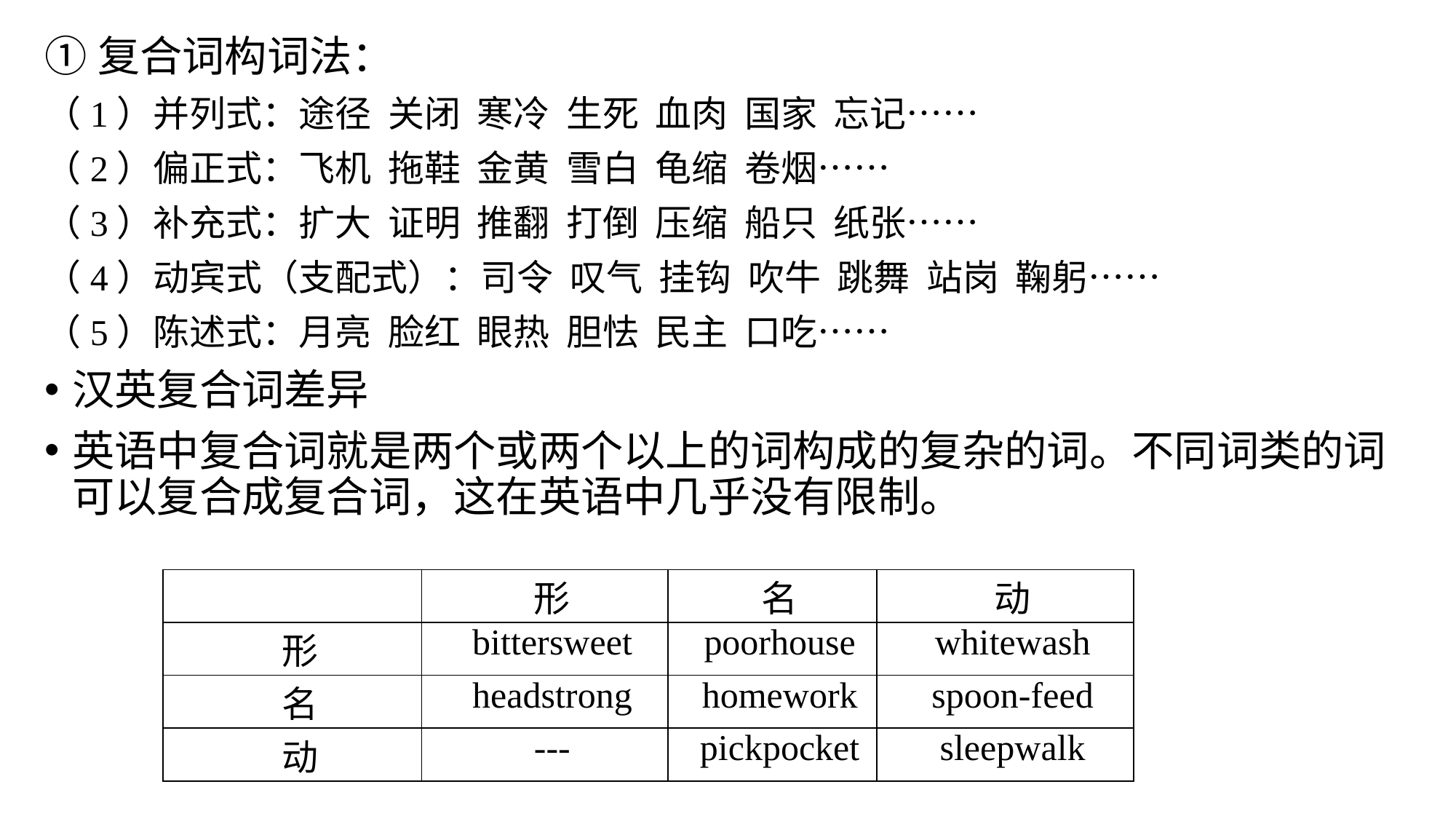

①复合词构词法：
（1）并列式：途径  关闭  寒冷  生死  血肉  国家  忘记……
（2）偏正式：飞机  拖鞋  金黄  雪白  龟缩  卷烟……
（3）补充式：扩大  证明  推翻  打倒  压缩  船只  纸张……
（4）动宾式（支配式）：司令  叹气  挂钩  吹牛  跳舞  站岗  鞠躬……
（5）陈述式：月亮  脸红  眼热  胆怯  民主  口吃……
汉英复合词差异
英语中复合词就是两个或两个以上的词构成的复杂的词。不同词类的词可以复合成复合词，这在英语中几乎没有限制。

|  | 形 | 名 | 动 |
| --- | --- | --- | --- |
| 形 | bittersweet | poorhouse | whitewash |
| 名 | headstrong | homework | spoon-feed |
| 动 | --- | pickpocket | sleepwalk |